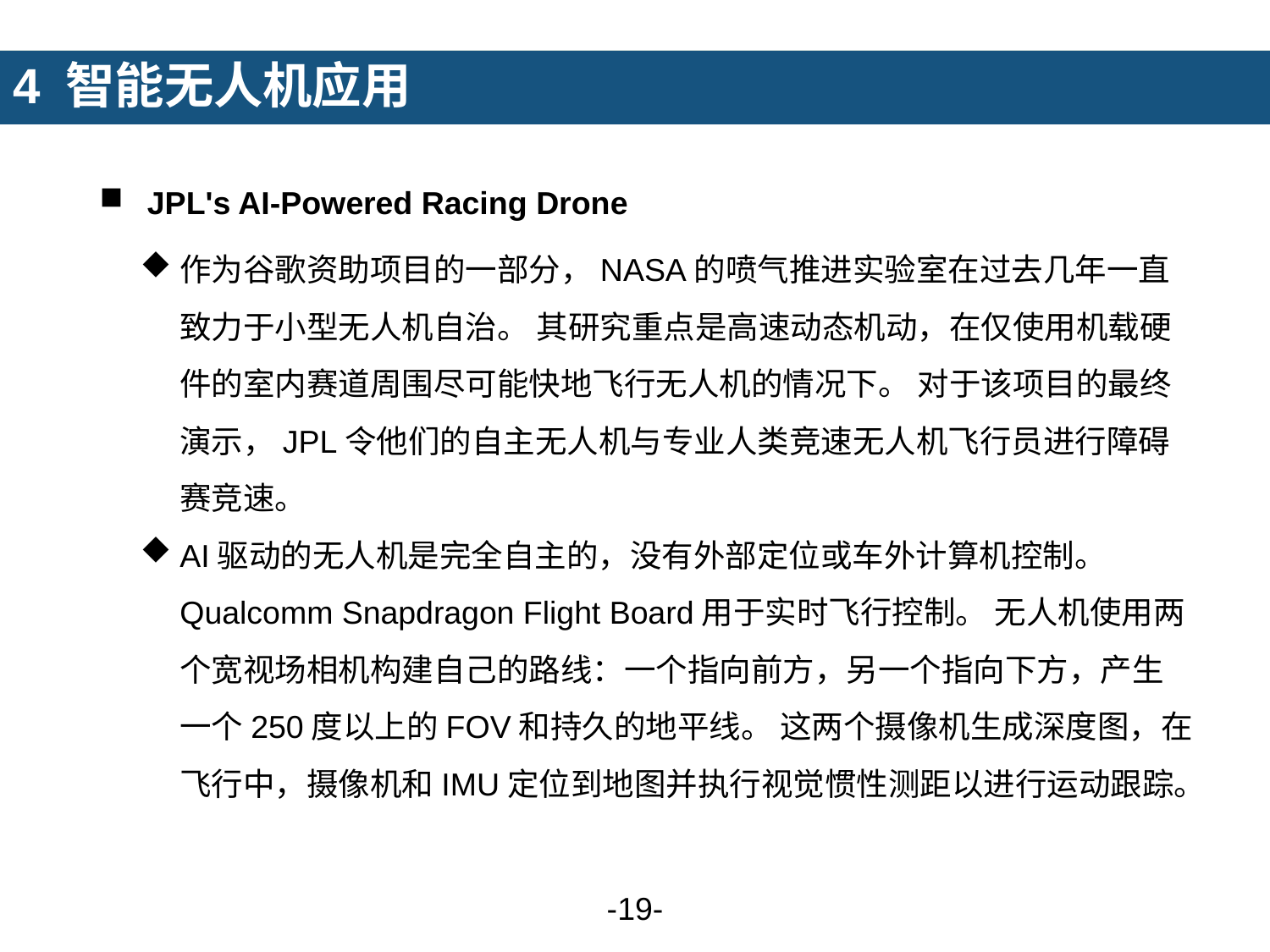

4 智能无人机应用

JPL's AI-Powered Racing Drone
作为谷歌资助项目的一部分，NASA的喷气推进实验室在过去几年一直致力于小型无人机自治。 其研究重点是高速动态机动，在仅使用机载硬件的室内赛道周围尽可能快地飞行无人机的情况下。 对于该项目的最终演示，JPL令他们的自主无人机与专业人类竞速无人机飞行员进行障碍赛竞速。
AI驱动的无人机是完全自主的，没有外部定位或车外计算机控制。 Qualcomm Snapdragon Flight Board用于实时飞行控制。 无人机使用两个宽视场相机构建自己的路线：一个指向前方，另一个指向下方，产生一个250度以上的FOV和持久的地平线。 这两个摄像机生成深度图，在飞行中，摄像机和IMU定位到地图并执行视觉惯性测距以进行运动跟踪。
-19-